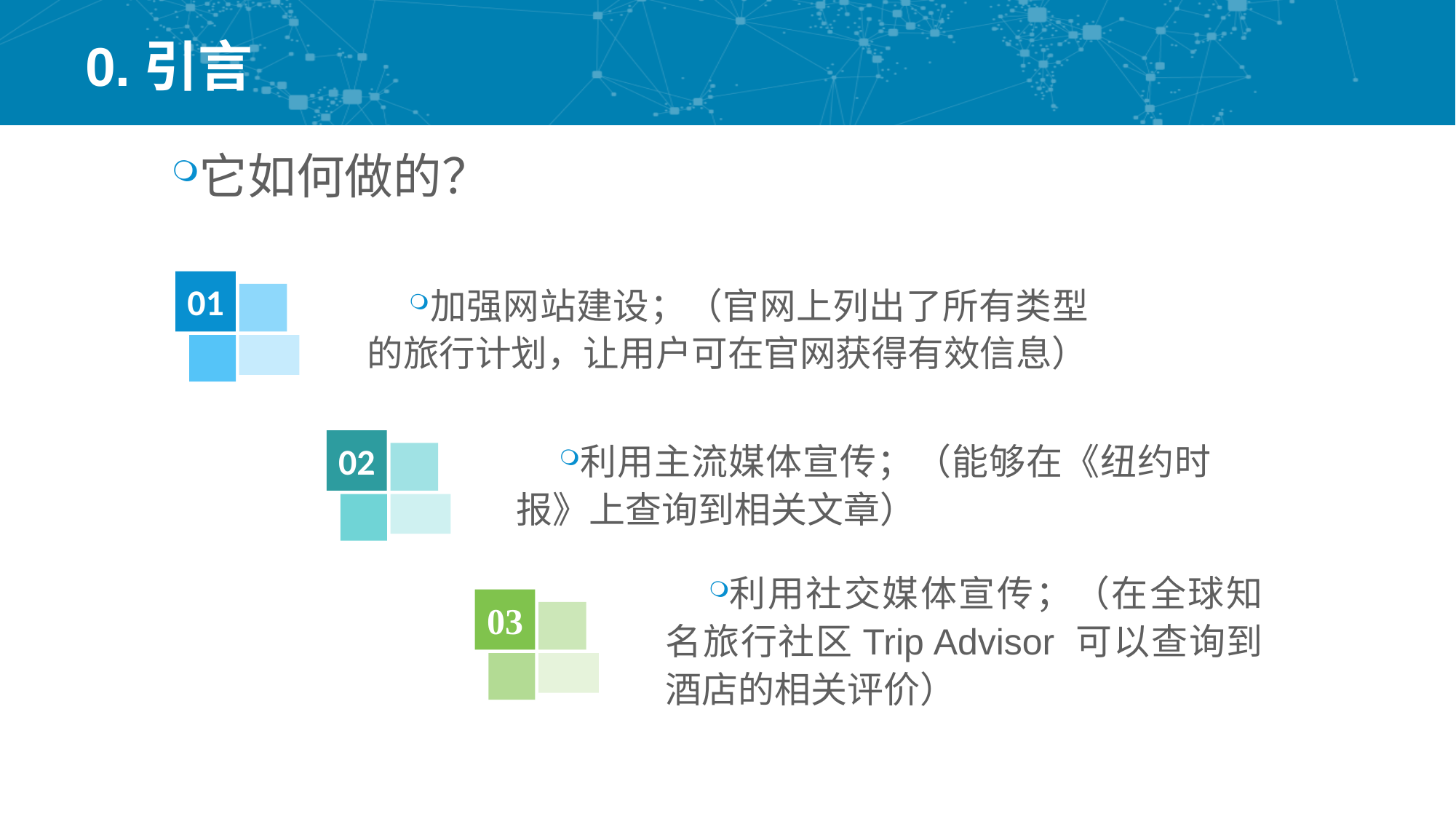

# 0.引言
它如何做的？
01
加强网站建设；（官网上列出了所有类型的旅行计划，让用户可在官网获得有效信息）

02
利用主流媒体宣传；（能够在《纽约时报》上查询到相关文章）

利用社交媒体宣传；（在全球知名旅行社区Trip Advisor 可以查询到酒店的相关评价）
03